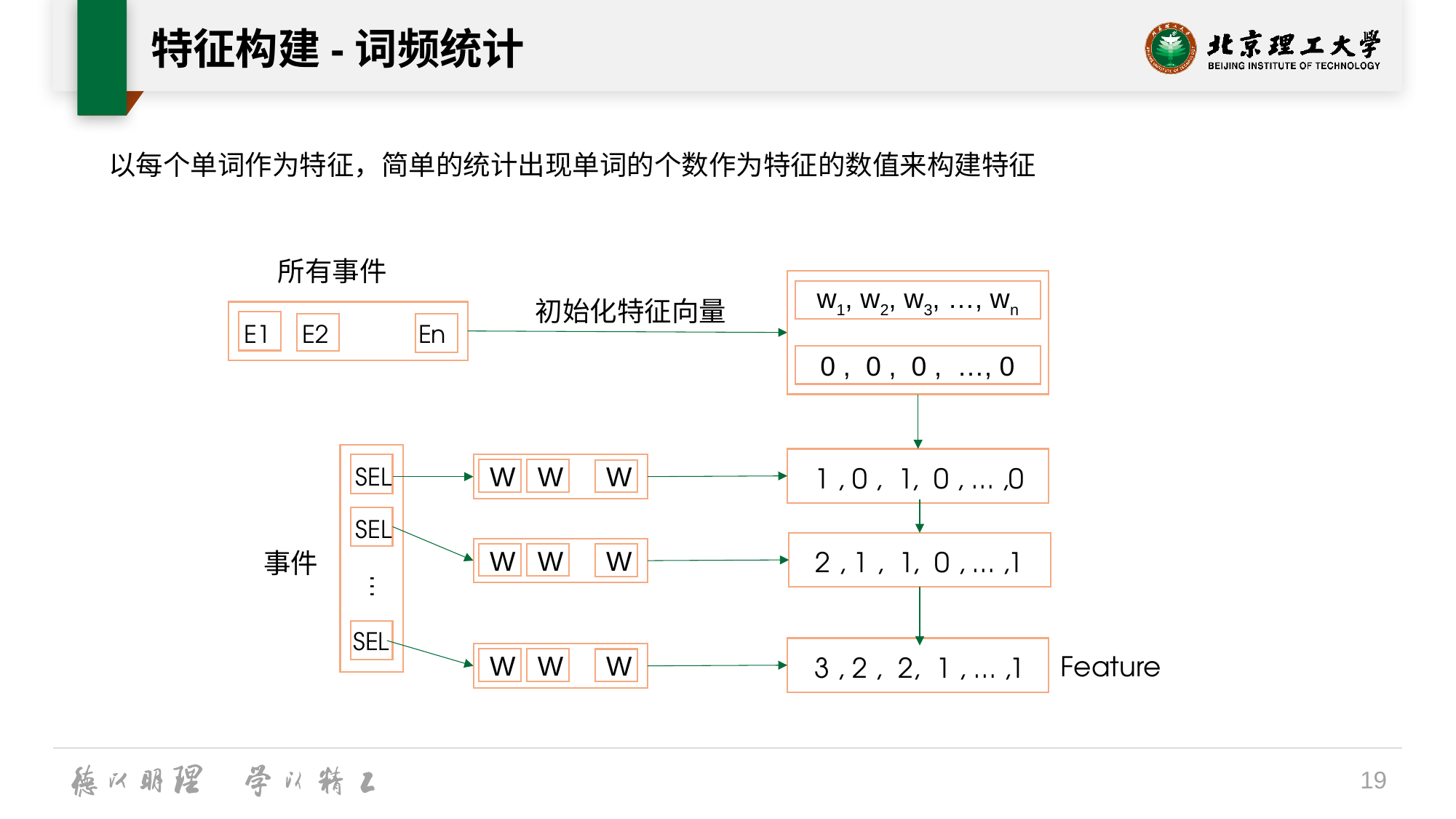

# 特征构建-词频统计
以每个单词作为特征，简单的统计出现单词的个数作为特征的数值来构建特征
所有事件

w1, w2, w3, …, wn
初始化特征向量

E1
E2
En

0 ,  0 ,  0 ,  …, 0

1 , 0 ,  1,  0 , … ,0
SEL
W
W
W

SEL

2 , 1 ,  1,  0 , … ,1
事件
W
W
W
…
SEL

Feature
3 , 2 ,  2,  1 , … ,1
W
W
W